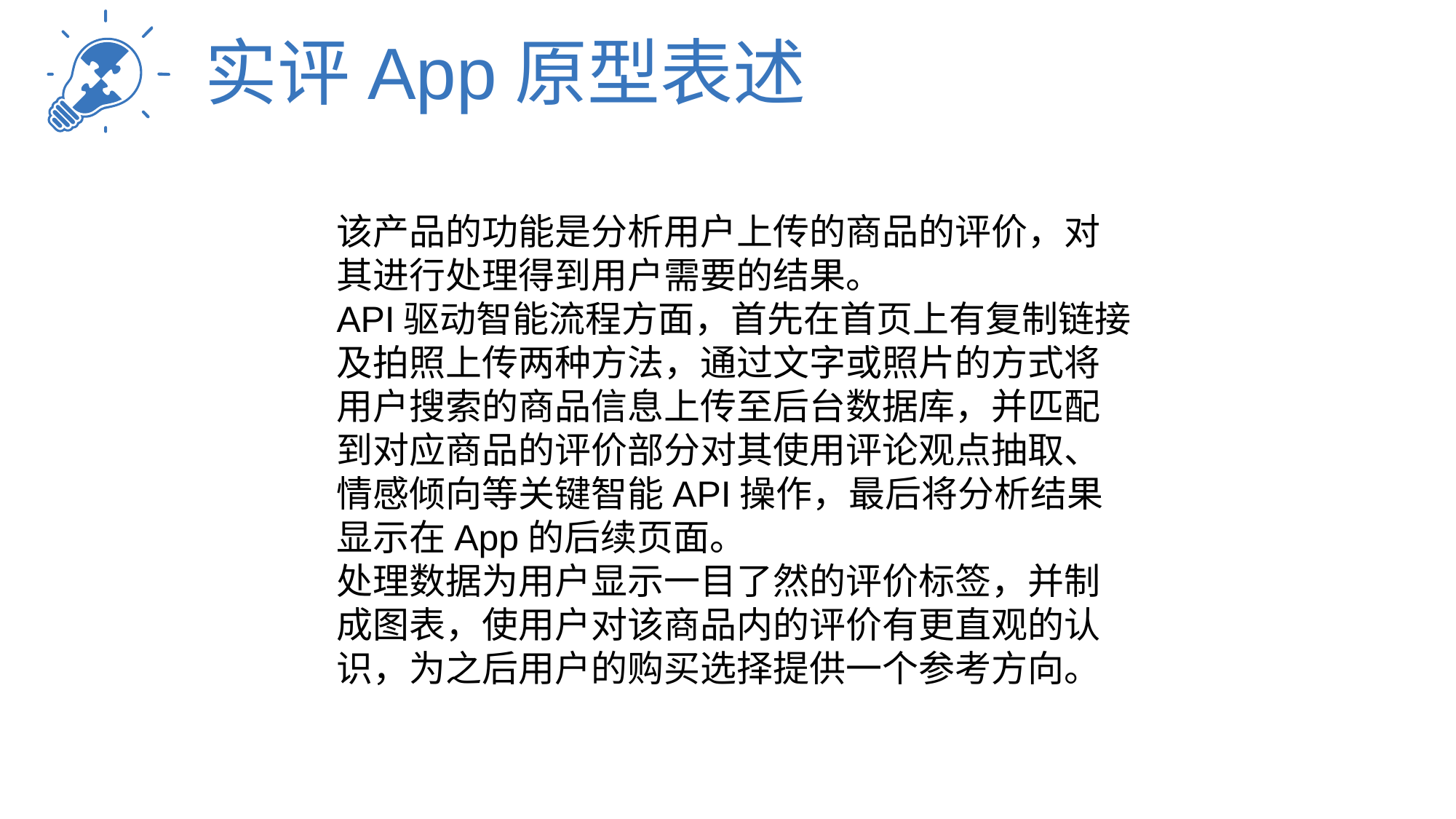

实评App原型表述
该产品的功能是分析用户上传的商品的评价，对其进行处理得到用户需要的结果。
API驱动智能流程方面，首先在首页上有复制链接及拍照上传两种方法，通过文字或照片的方式将用户搜索的商品信息上传至后台数据库，并匹配到对应商品的评价部分对其使用评论观点抽取、情感倾向等关键智能API操作，最后将分析结果显示在App的后续页面。
处理数据为用户显示一目了然的评价标签，并制成图表，使用户对该商品内的评价有更直观的认识，为之后用户的购买选择提供一个参考方向。